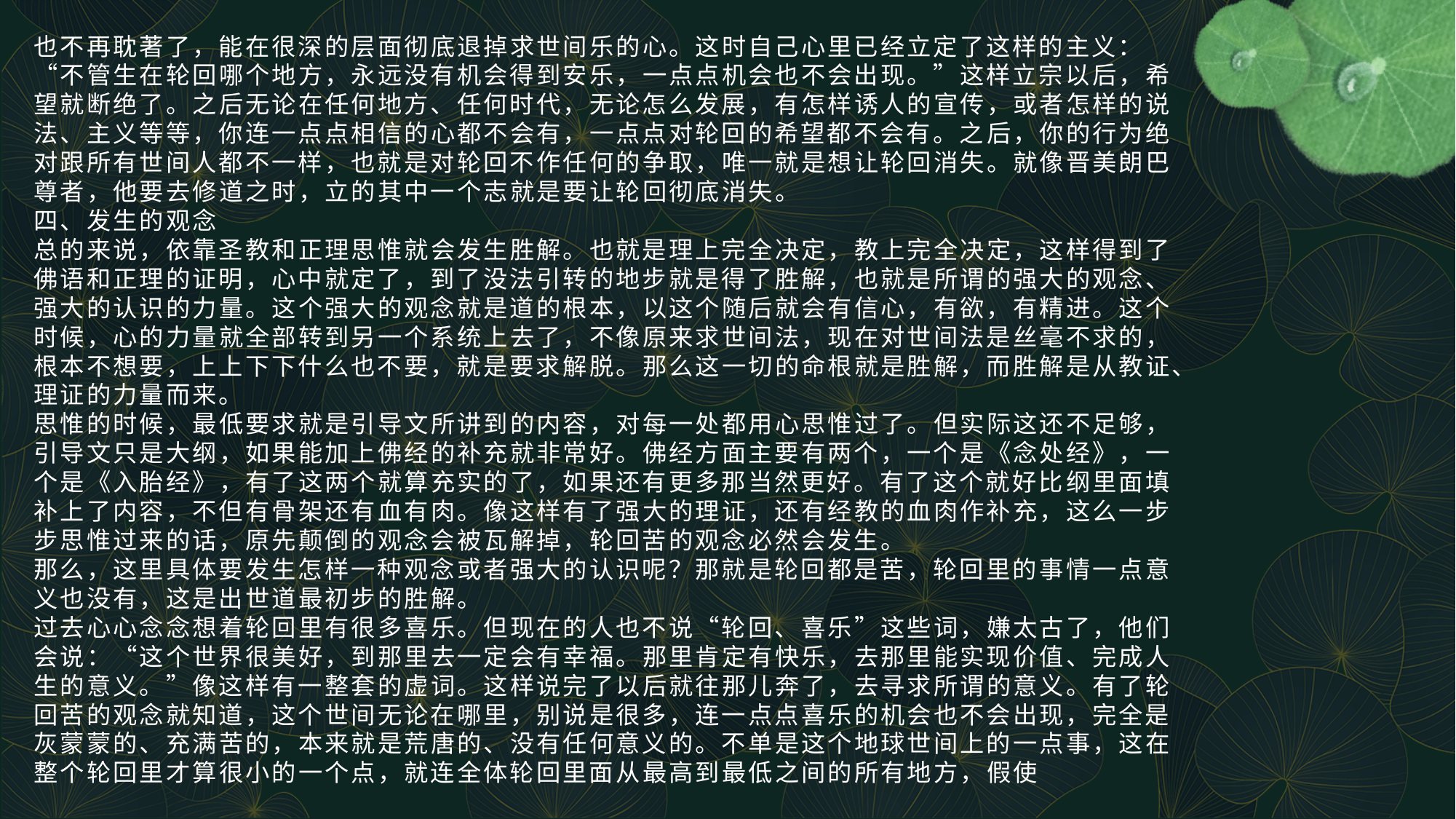

# 也不再耽著了，能在很深的层面彻底退掉求世间乐的心。这时自己心里已经立定了这样的主义：“不管生在轮回哪个地方，永远没有机会得到安乐，一点点机会也不会出现。”这样立宗以后，希望就断绝了。之后无论在任何地方、任何时代，无论怎么发展，有怎样诱人的宣传，或者怎样的说法、主义等等，你连一点点相信的心都不会有，一点点对轮回的希望都不会有。之后，你的行为绝对跟所有世间人都不一样，也就是对轮回不作任何的争取，唯一就是想让轮回消失。就像晋美朗巴尊者，他要去修道之时，立的其中一个志就是要让轮回彻底消失。 四、发生的观念 总的来说，依靠圣教和正理思惟就会发生胜解。也就是理上完全决定，教上完全决定，这样得到了佛语和正理的证明，心中就定了，到了没法引转的地步就是得了胜解，也就是所谓的强大的观念、强大的认识的力量。这个强大的观念就是道的根本，以这个随后就会有信心，有欲，有精进。这个时候，心的力量就全部转到另一个系统上去了，不像原来求世间法，现在对世间法是丝毫不求的，根本不想要，上上下下什么也不要，就是要求解脱。那么这一切的命根就是胜解，而胜解是从教证、理证的力量而来。 思惟的时候，最低要求就是引导文所讲到的内容，对每一处都用心思惟过了。但实际这还不足够，引导文只是大纲，如果能加上佛经的补充就非常好。佛经方面主要有两个，一个是《念处经》，一个是《入胎经》，有了这两个就算充实的了，如果还有更多那当然更好。有了这个就好比纲里面填补上了内容，不但有骨架还有血有肉。像这样有了强大的理证，还有经教的血肉作补充，这么一步步思惟过来的话，原先颠倒的观念会被瓦解掉，轮回苦的观念必然会发生。 那么，这里具体要发生怎样一种观念或者强大的认识呢？那就是轮回都是苦，轮回里的事情一点意义也没有，这是出世道最初步的胜解。 过去心心念念想着轮回里有很多喜乐。但现在的人也不说“轮回、喜乐”这些词，嫌太古了，他们会说：“这个世界很美好，到那里去一定会有幸福。那里肯定有快乐，去那里能实现价值、完成人生的意义。”像这样有一整套的虚词。这样说完了以后就往那儿奔了，去寻求所谓的意义。有了轮回苦的观念就知道，这个世间无论在哪里，别说是很多，连一点点喜乐的机会也不会出现，完全是灰蒙蒙的、充满苦的，本来就是荒唐的、没有任何意义的。不单是这个地球世间上的一点事，这在整个轮回里才算很小的一个点，就连全体轮回里面从最高到最低之间的所有地方，假使